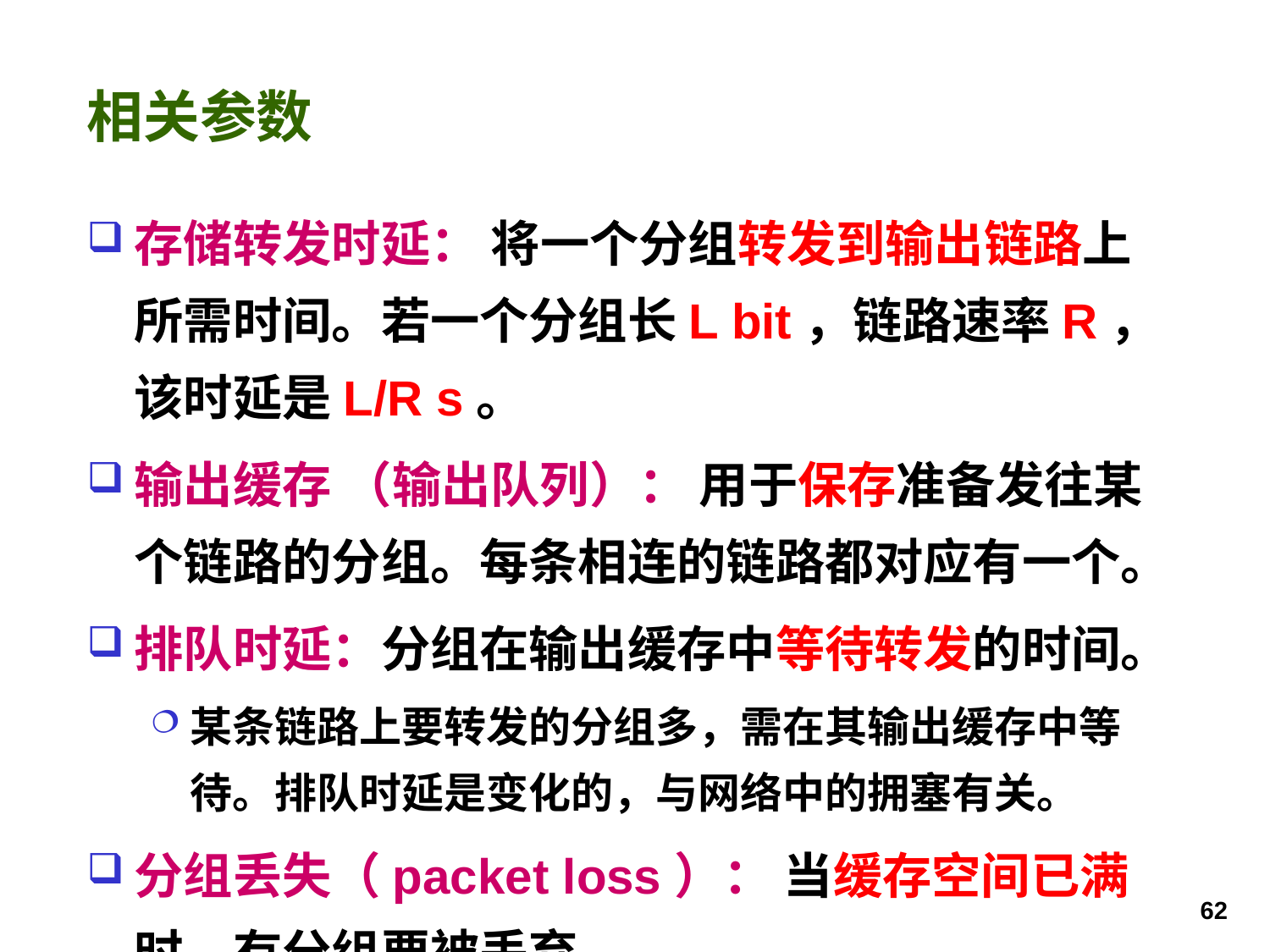

# 相关参数
存储转发时延： 将一个分组转发到输出链路上所需时间。若一个分组长L bit，链路速率R，该时延是L/R s。
输出缓存 （输出队列）： 用于保存准备发往某个链路的分组。每条相连的链路都对应有一个。
排队时延：分组在输出缓存中等待转发的时间。
某条链路上要转发的分组多，需在其输出缓存中等待。排队时延是变化的，与网络中的拥塞有关。
分组丢失（packet loss）： 当缓存空间已满时，有分组要被丢弃。
62